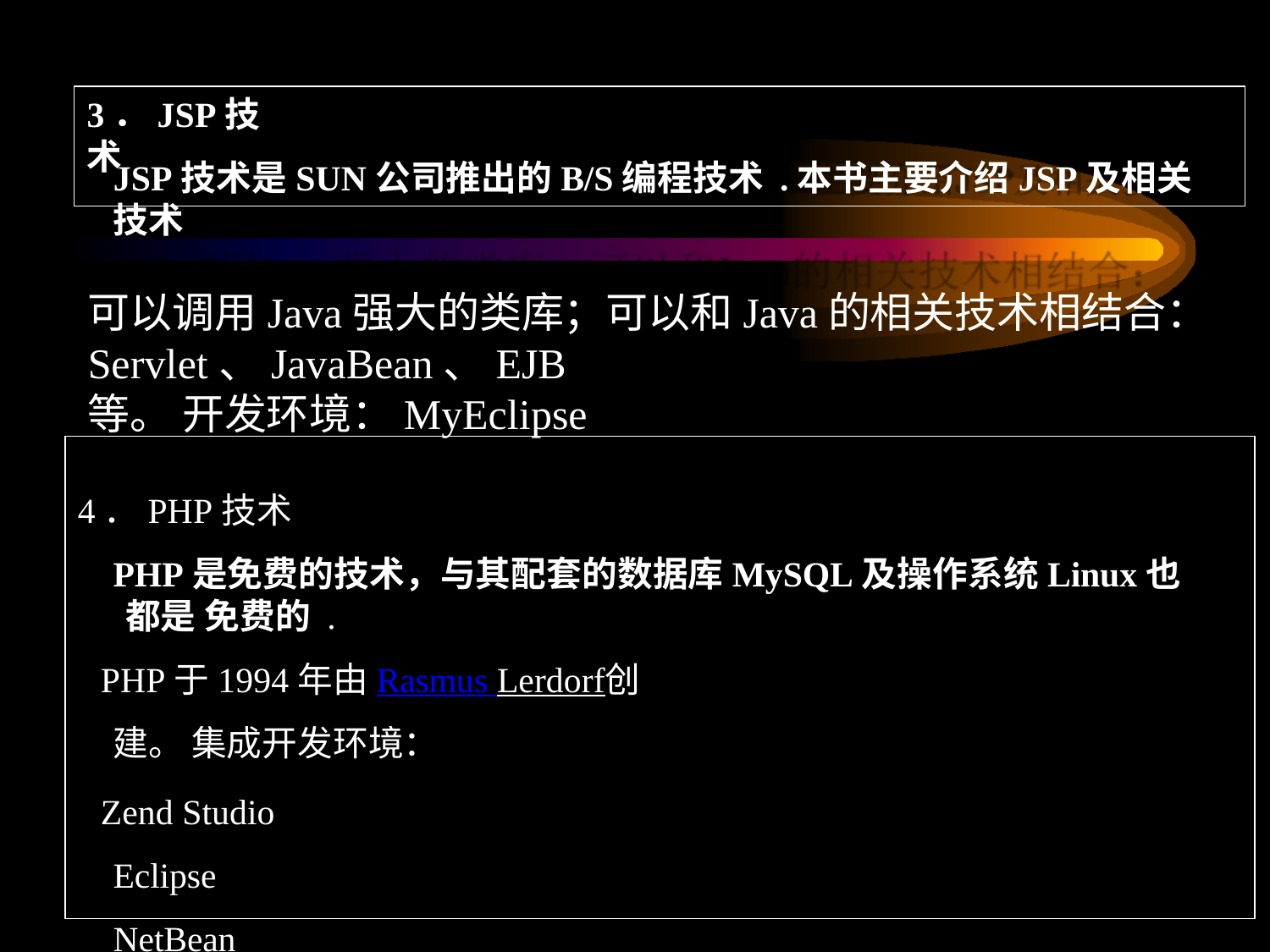

# 3．JSP技术

JSP技术是SUN公司推出的B/S编程技术 .本书主要介绍JSP及相关技术

可以调用Java强大的类库；可以和Java的相关技术相结合：
Servlet、JavaBean、EJB等。 开发环境：MyEclipse

4．PHP技术
PHP是免费的技术，与其配套的数据库MySQL及操作系统Linux也都是 免费的 .
PHP于1994年由Rasmus Lerdorf创建。 集成开发环境：
Zend Studio  Eclipse  NetBean